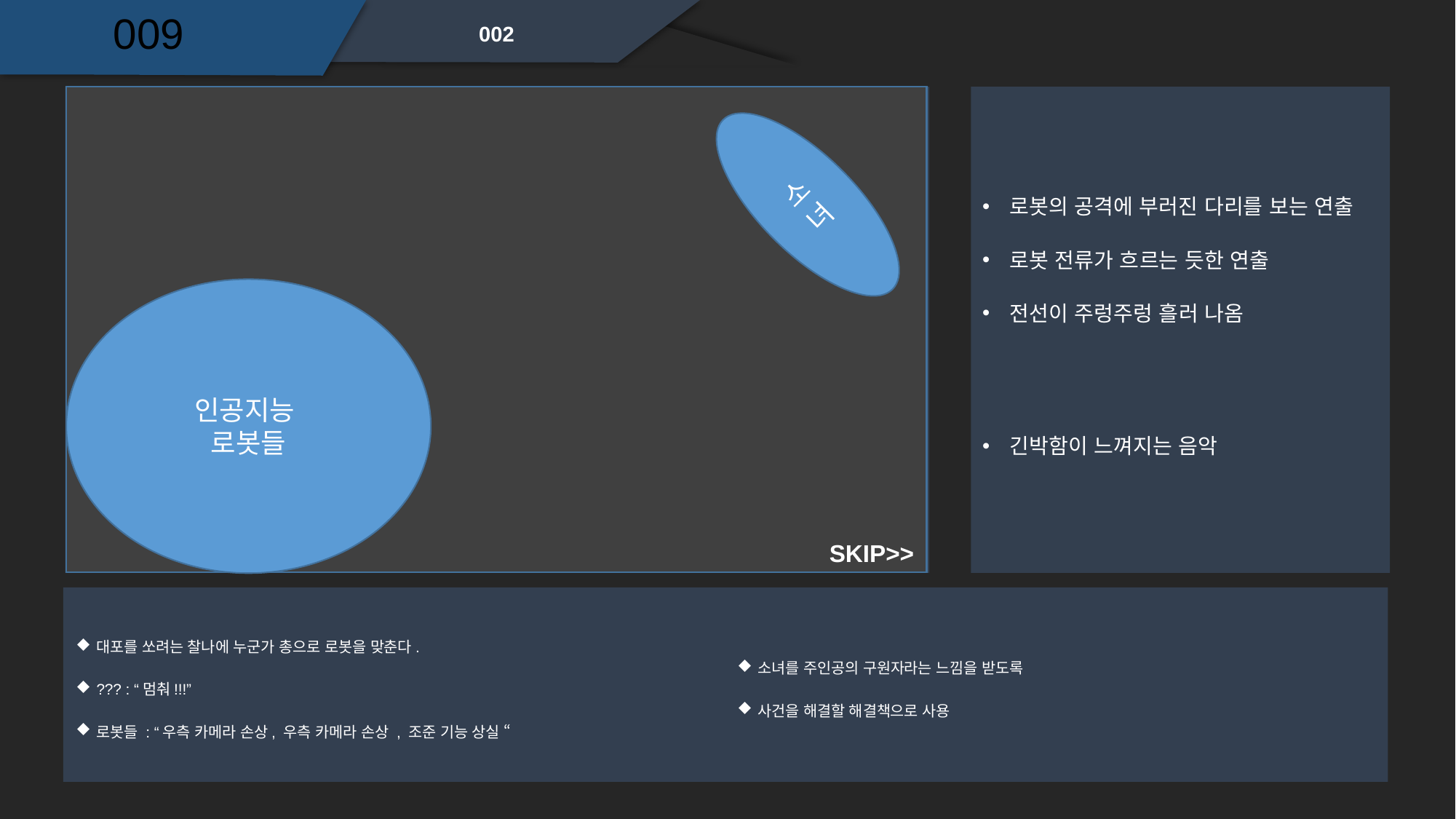

009
002
소녀

로봇의 공격에 부러진 다리를 보는 연출
로봇 전류가 흐르는 듯한 연출
전선이 주렁주렁 흘러 나옴
인공지능
로봇들
긴박함이 느껴지는 음악

SKIP>>
대포를 쏘려는 찰나에 누군가 총으로 로봇을 맞춘다.
??? : “멈춰!!!”
로봇들 : “우측 카메라 손상, 우측 카메라 손상 , 조준 기능 상실 “
소녀를 주인공의 구원자라는 느낌을 받도록
사건을 해결할 해결책으로 사용